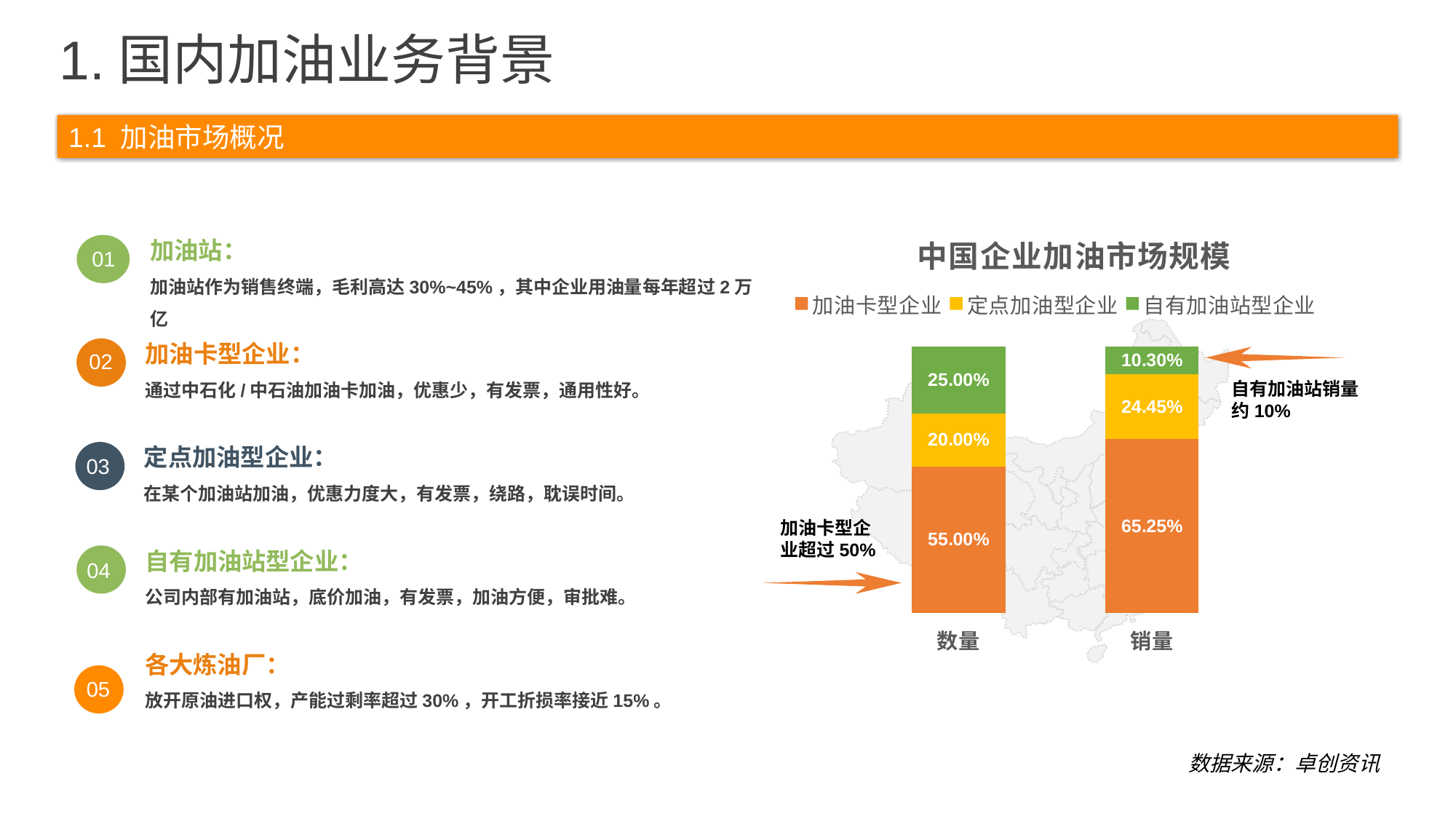

1.国内加油业务背景

1.1 加油市场概况
加油站：
加油站作为销售终端，毛利高达30%~45%，其中企业用油量每年超过2万亿

01

### Chart: 中国企业加油市场规模

| Category | 加油卡型企业 | 定点加油型企业 | 自有加油站型企业 |
|---|---|---|---|
| 数量 | 0.55 | 0.2 | 0.25 |
| 销量 | 0.6525000000000001 | 0.24450000000000002 | 0.10299999999999998 |

数据来源：卓创资讯
加油卡型企业：
通过中石化/中石油加油卡加油，优惠少，有发票，通用性好。

02

自有加油站销量约10%
定点加油型企业：
在某个加油站加油，优惠力度大，有发票，绕路，耽误时间。

03
加油卡型企业超过50%
自有加油站型企业：
公司内部有加油站，底价加油，有发票，加油方便，审批难。

04

各大炼油厂：
放开原油进口权，产能过剩率超过30%，开工折损率接近15%。

05